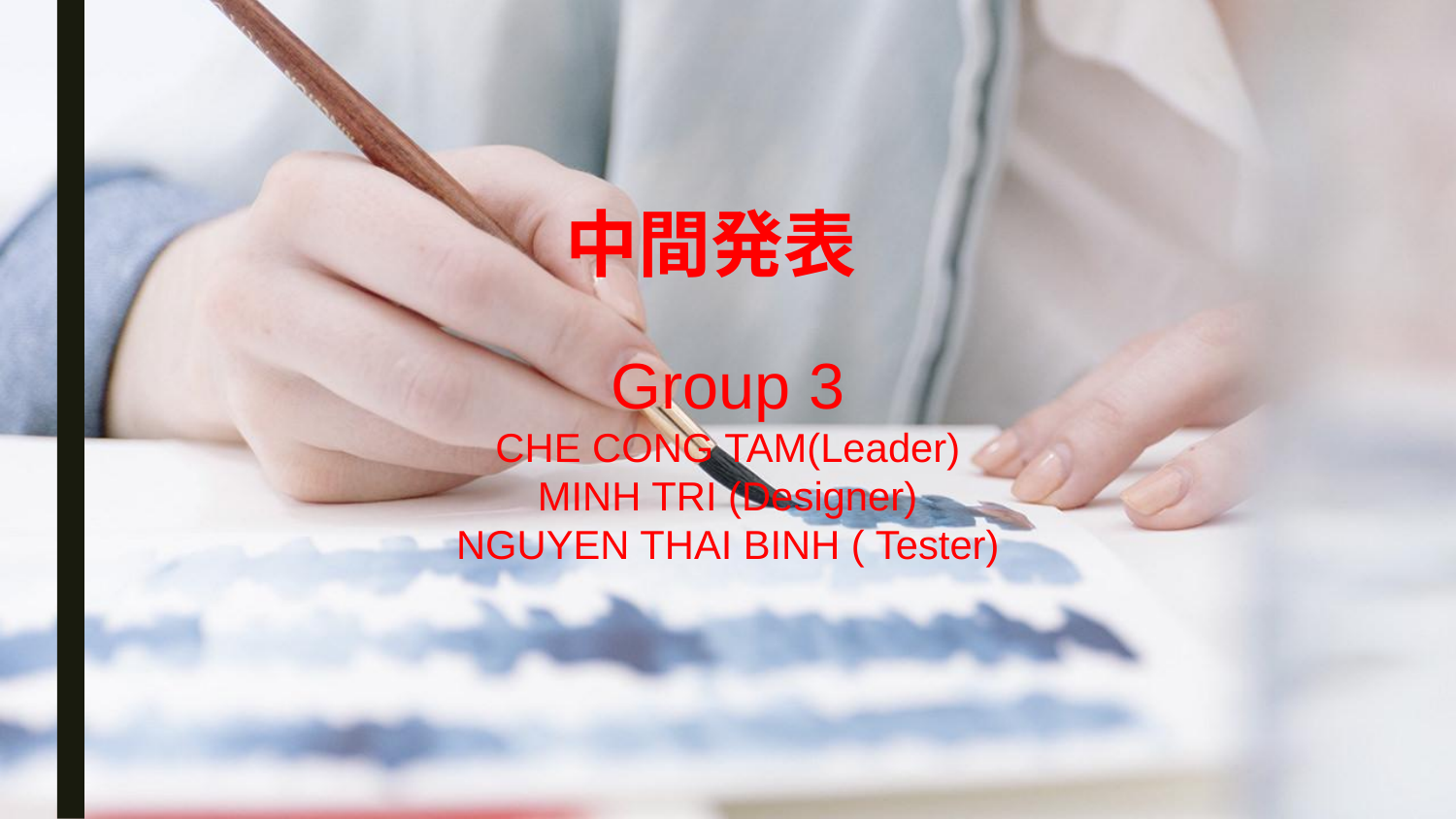

# 中間発表
Group 3
CHE CONG TAM(Leader)
MINH TRI (Designer)
NGUYEN THAI BINH ( Tester)